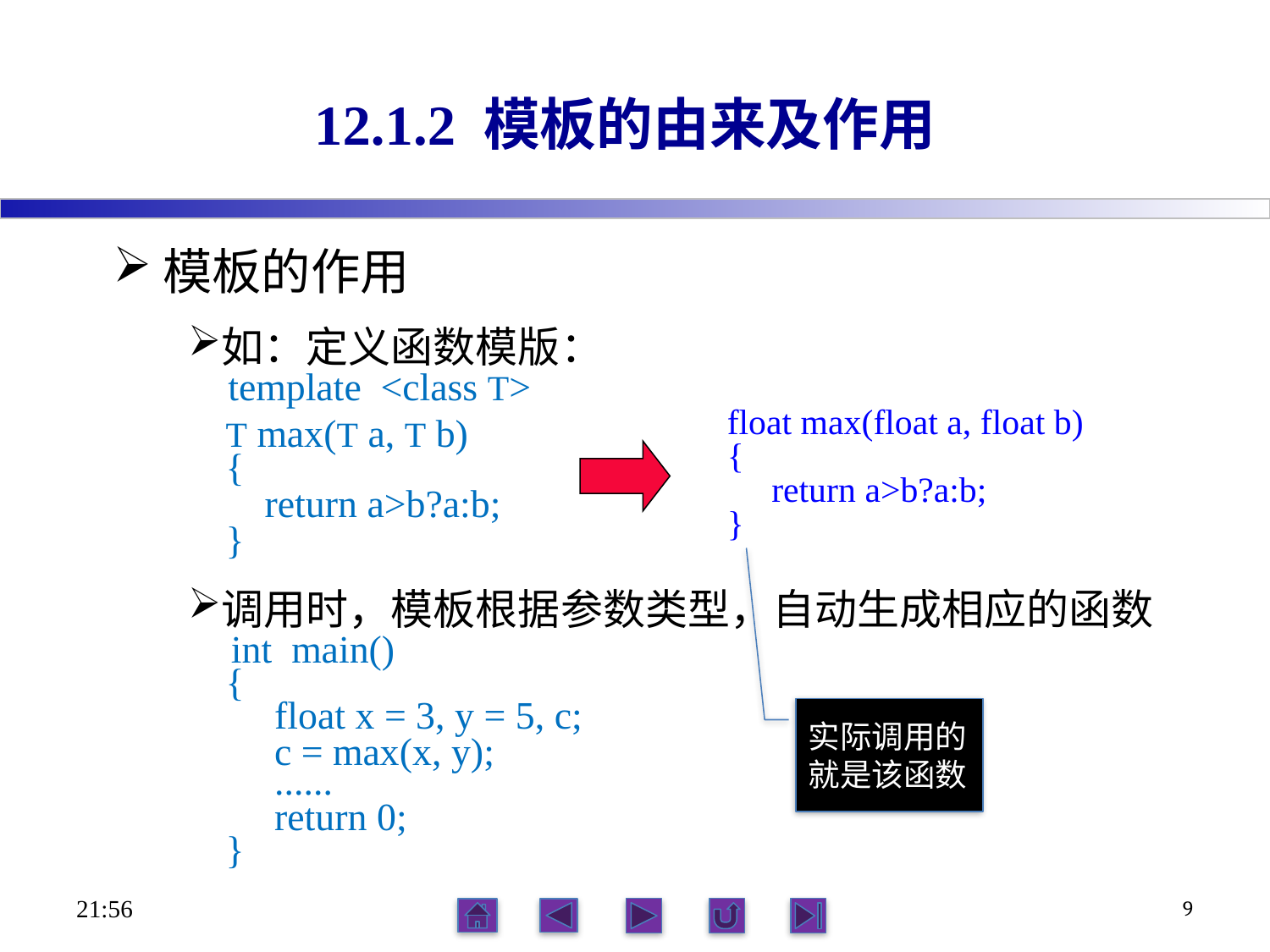

# 12.1.2 模板的由来及作用
模板的作用
如：定义函数模版：
 template  <class T>
T max(T a, T b)
{
    return a>b?a:b;
}
调用时，模板根据参数类型，自动生成相应的函数
 int  main()
{
     float x = 3, y = 5, c;
     c = max(x, y);
     ......
     return 0;
}
float max(float a, float b)
{
     return a>b?a:b;
}

实际调用的就是该函数
21:56
9